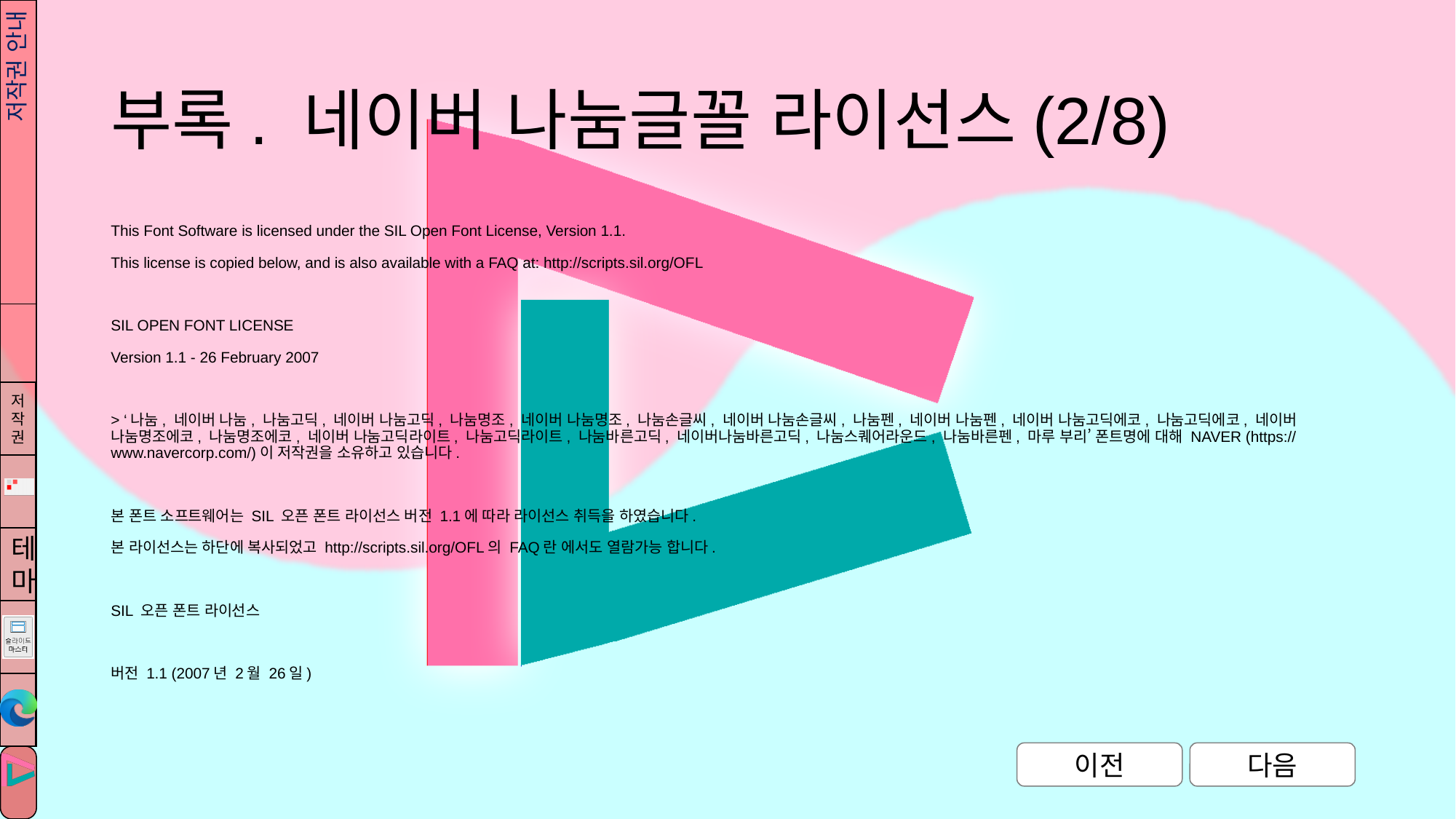

# 부록. 네이버 나눔글꼴 라이선스(2/8)
저작권 안내
This Font Software is licensed under the SIL Open Font License, Version 1.1.
This license is copied below, and is also available with a FAQ at: http://scripts.sil.org/OFL

SIL OPEN FONT LICENSE
Version 1.1 - 26 February 2007

> ‘나눔, 네이버 나눔, 나눔고딕, 네이버 나눔고딕, 나눔명조, 네이버 나눔명조, 나눔손글씨, 네이버 나눔손글씨, 나눔펜, 네이버 나눔펜, 네이버 나눔고딕에코, 나눔고딕에코, 네이버 나눔명조에코, 나눔명조에코, 네이버 나눔고딕라이트, 나눔고딕라이트, 나눔바른고딕, 네이버나눔바른고딕, 나눔스퀘어라운드, 나눔바른펜, 마루 부리’ 폰트명에 대해 NAVER (https://www.navercorp.com/)이 저작권을 소유하고 있습니다.

본 폰트 소프트웨어는 SIL 오픈 폰트 라이선스 버전 1.1에 따라 라이선스 취득을 하였습니다.
본 라이선스는 하단에 복사되었고 http://scripts.sil.org/OFL의 FAQ란 에서도 열람가능 합니다.

SIL 오픈 폰트 라이선스

버전 1.1 (2007년 2월 26일)